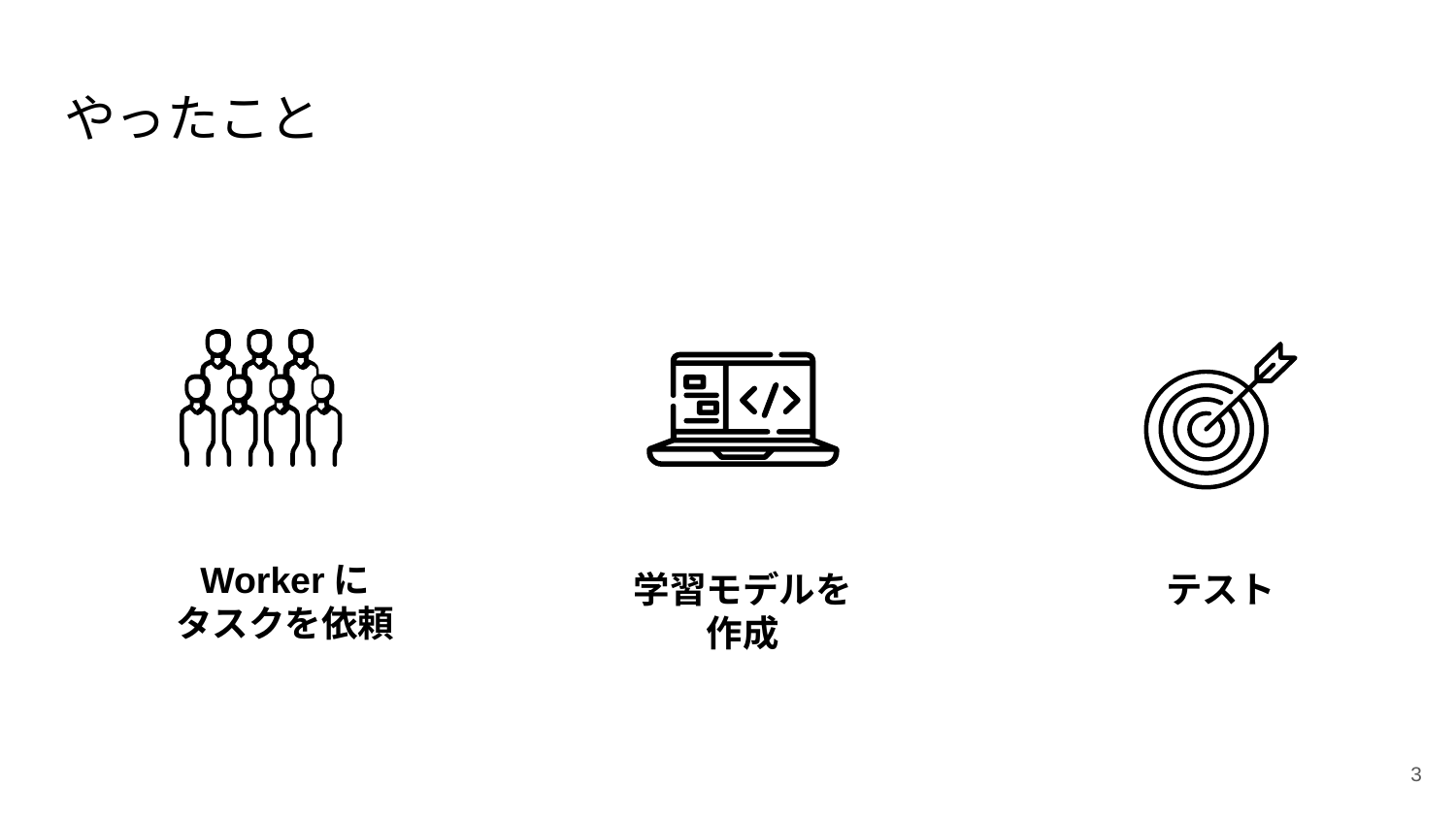

# やったこと

Workerに
タスクを依頼
学習モデルを
作成
テスト
3